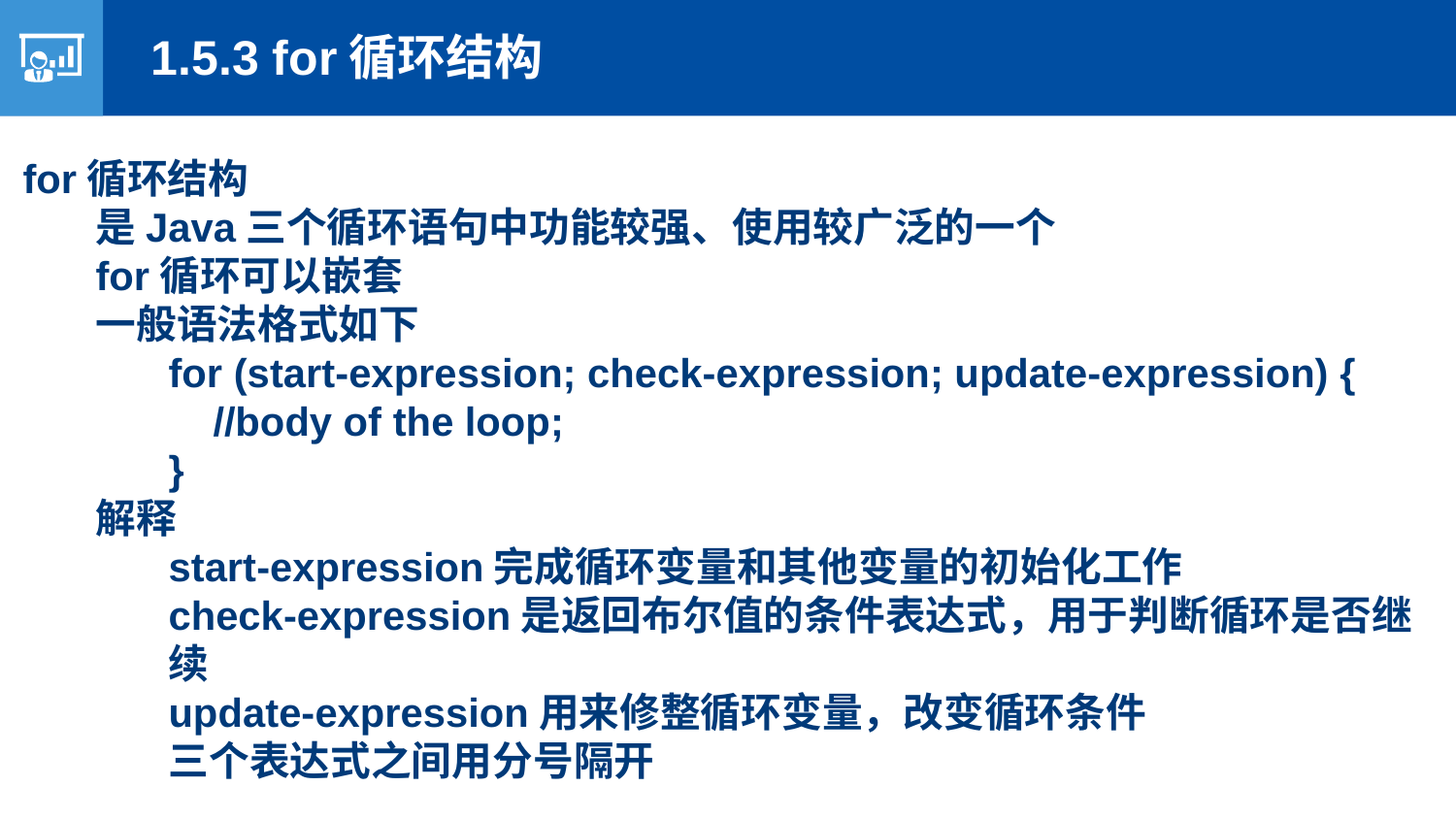

1.5.3 for循环结构
for循环结构
是Java三个循环语句中功能较强、使用较广泛的一个
for循环可以嵌套
一般语法格式如下
for (start-expression; check-expression; update-expression) {
    //body of the loop;
}
解释
start-expression完成循环变量和其他变量的初始化工作
check-expression是返回布尔值的条件表达式，用于判断循环是否继续
update-expression用来修整循环变量，改变循环条件
三个表达式之间用分号隔开